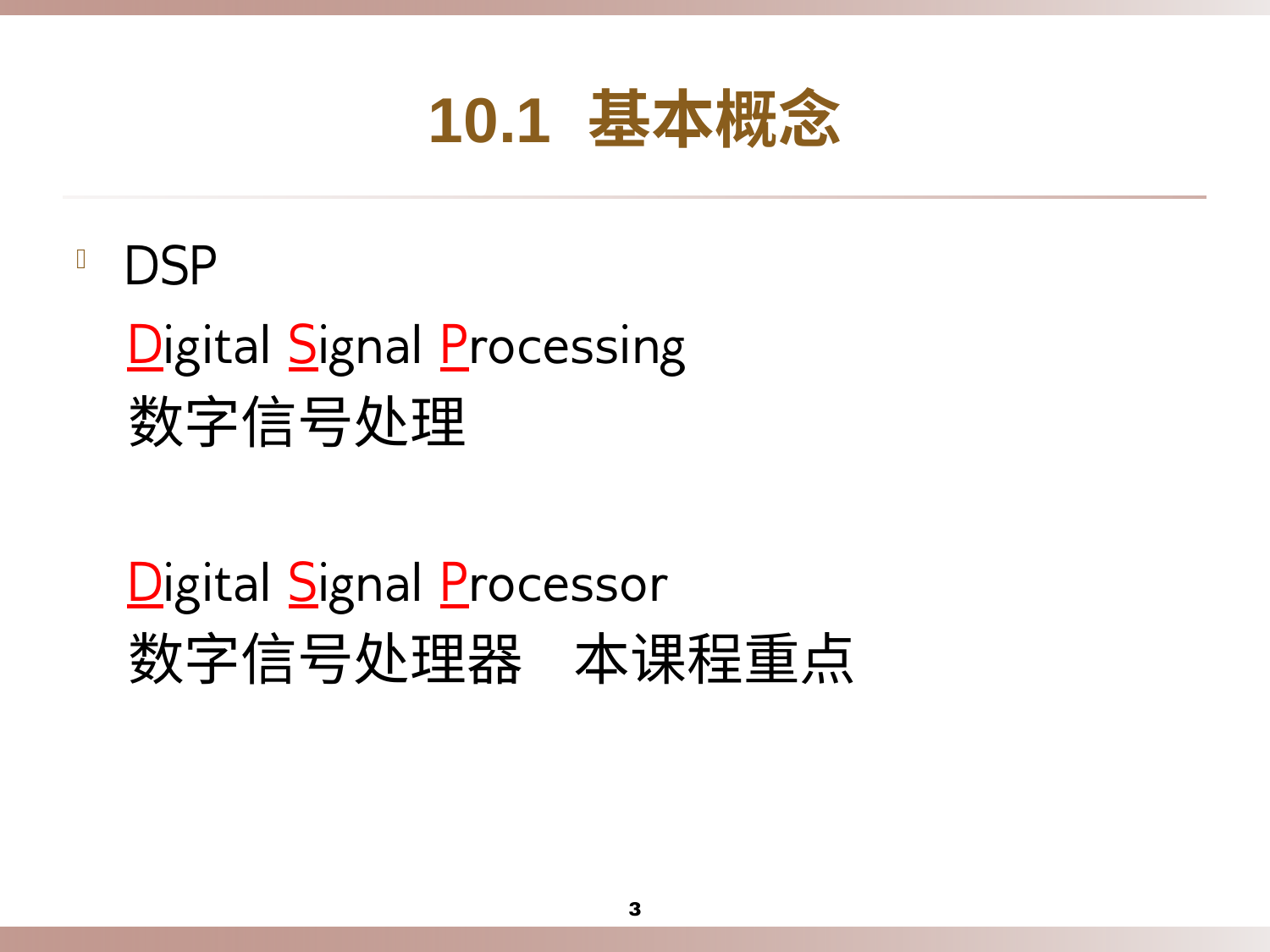

# 10.1 基本概念
DSP
   Digital Signal Processing
   数字信号处理

   Digital Signal Processor
   数字信号处理器    本课程重点

3